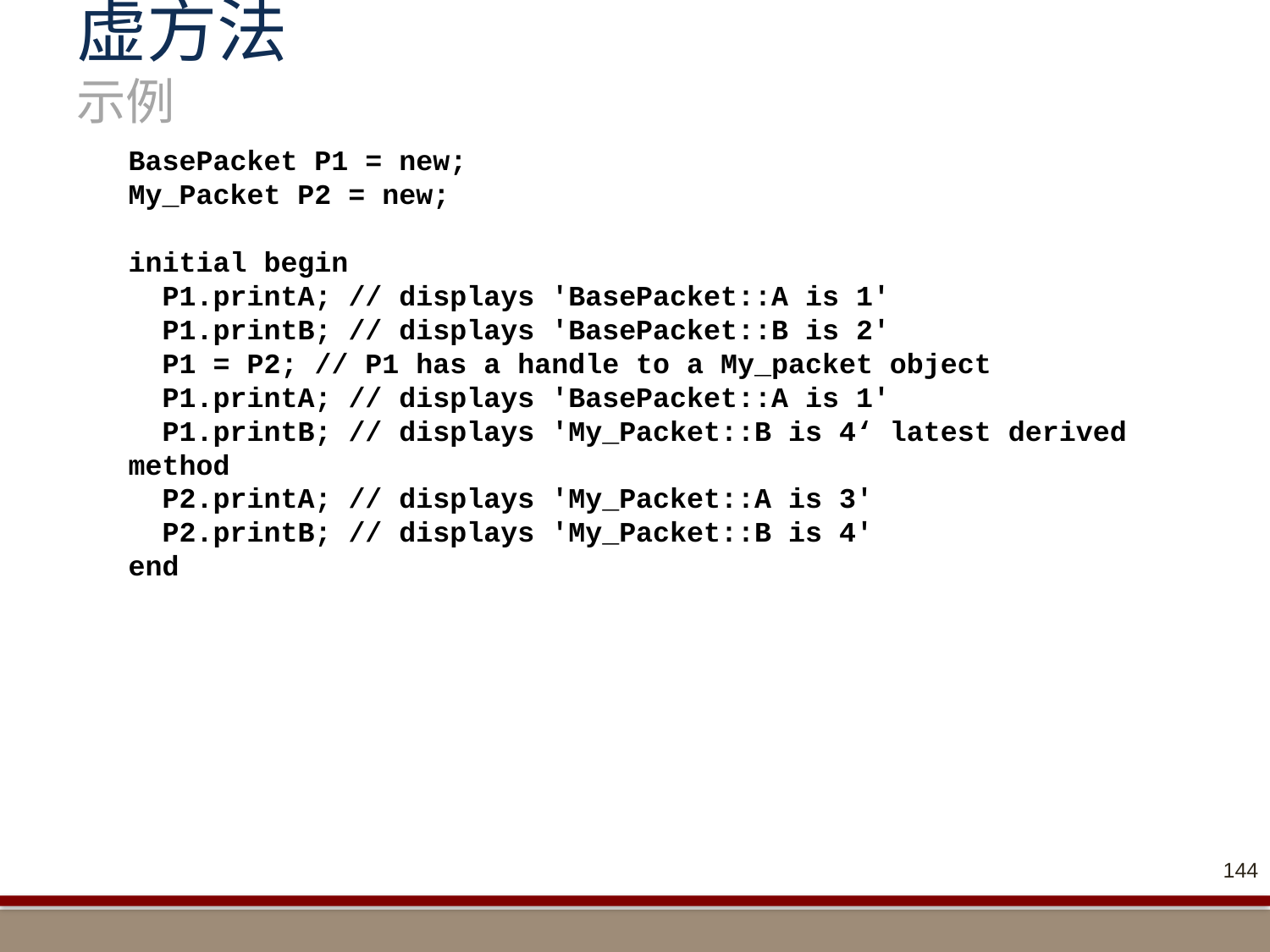

# 虚方法 示例
BasePacket P1 = new;
My_Packet P2 = new;

initial begin
  P1.printA; // displays 'BasePacket::A is 1'
  P1.printB; // displays 'BasePacket::B is 2'
  P1 = P2; // P1 has a handle to a My_packet object
  P1.printA; // displays 'BasePacket::A is 1'
  P1.printB; // displays 'My_Packet::B is 4‘ latest derived method
  P2.printA; // displays 'My_Packet::A is 3'
  P2.printB; // displays 'My_Packet::B is 4'
end
144